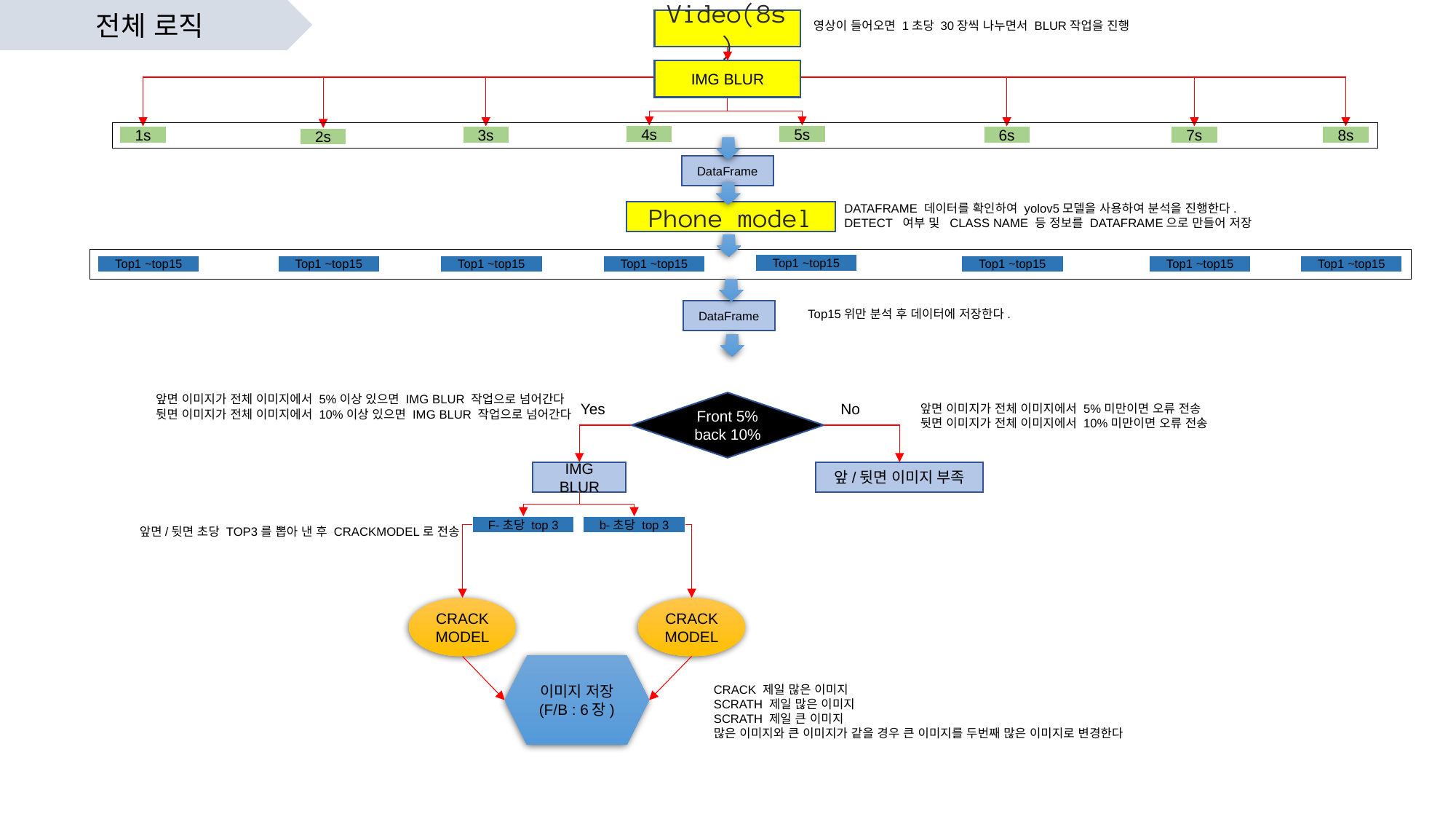

전체 로직
Video(8s)
영상이 들어오면 1초당 30장씩 나누면서 BLUR작업을 진행
IMG BLUR

4s
5s
1s
3s
6s
7s
8s
2s

DataFrame

DATAFRAME 데이터를 확인하여 yolov5모델을 사용하여 분석을 진행한다.
DETECT  여부 및  CLASS NAME 등 정보를 DATAFRAME으로 만들어 저장
Phone model

Top1 ~top15
Top1 ~top15
Top1 ~top15
Top1 ~top15
Top1 ~top15
Top1 ~top15
Top1 ~top15
Top1 ~top15

DataFrame
Top15위만 분석 후 데이터에 저장한다.

앞면 이미지가 전체 이미지에서 5%이상 있으면 IMG BLUR 작업으로 넘어간다
뒷면 이미지가 전체 이미지에서 10%이상 있으면 IMG BLUR 작업으로 넘어간다
Front 5%
back 10%
Yes
No
앞면 이미지가 전체 이미지에서 5%미만이면 오류 전송
뒷면 이미지가 전체 이미지에서 10%미만이면 오류 전송
IMG BLUR
앞/뒷면 이미지 부족
b-초당 top 3
F-초당 top 3
앞면/뒷면 초당 TOP3를 뽑아 낸 후 CRACKMODEL로 전송
CRACK MODEL
CRACK MODEL
이미지 저장
(F/B : 6장)
CRACK 제일 많은 이미지
SCRATH 제일 많은 이미지
SCRATH 제일 큰 이미지
많은 이미지와 큰 이미지가 같을 경우 큰 이미지를 두번째 많은 이미지로 변경한다